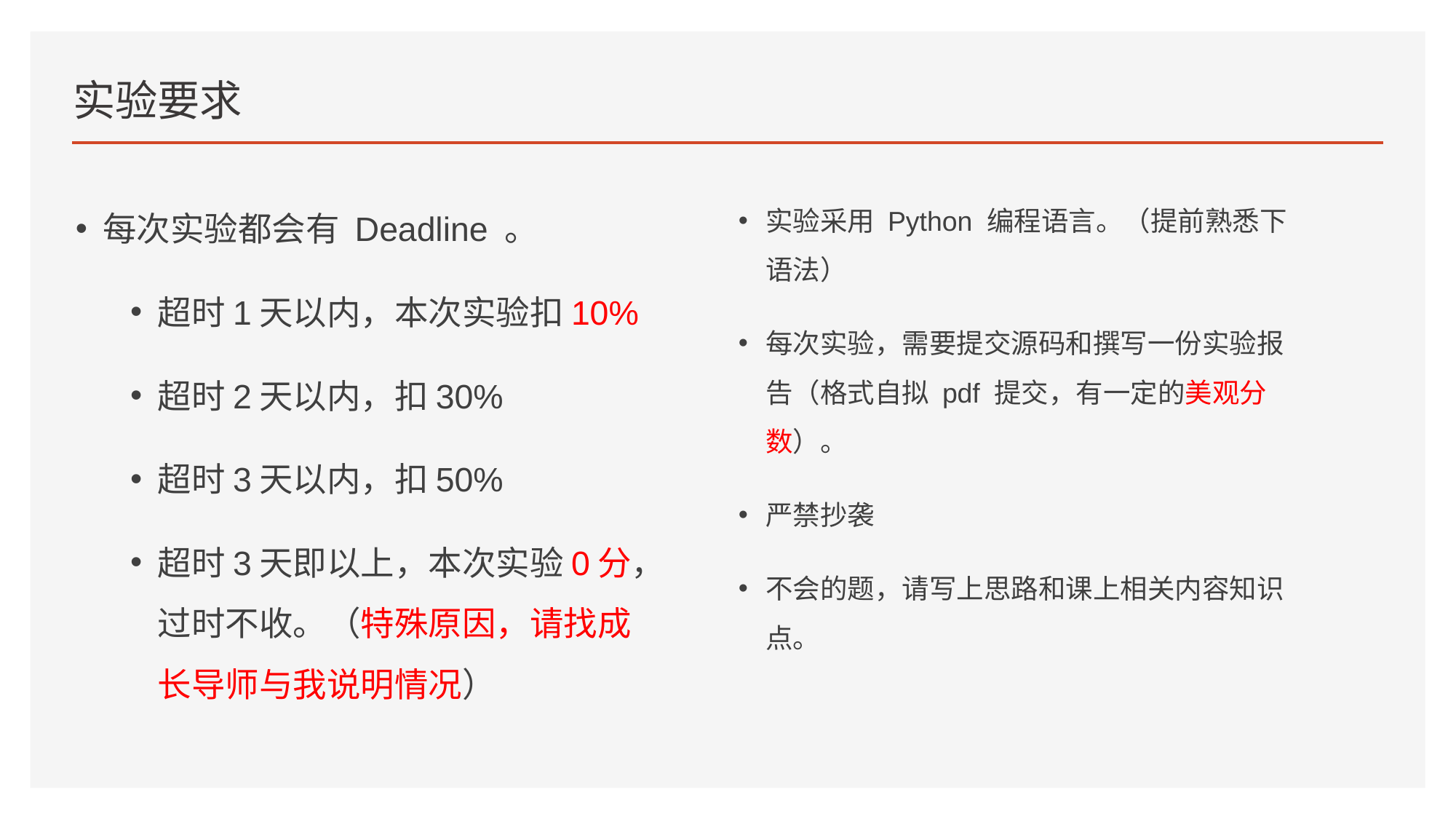

# 实验要求
每次实验都会有 Deadline 。
超时1天以内，本次实验扣10%
超时2天以内，扣30%
超时3天以内，扣50%
超时3天即以上，本次实验0分，过时不收。（特殊原因，请找成长导师与我说明情况）
实验采用 Python 编程语言。（提前熟悉下语法）
每次实验，需要提交源码和撰写一份实验报告（格式自拟 pdf 提交，有一定的美观分数）。
严禁抄袭
不会的题，请写上思路和课上相关内容知识点。